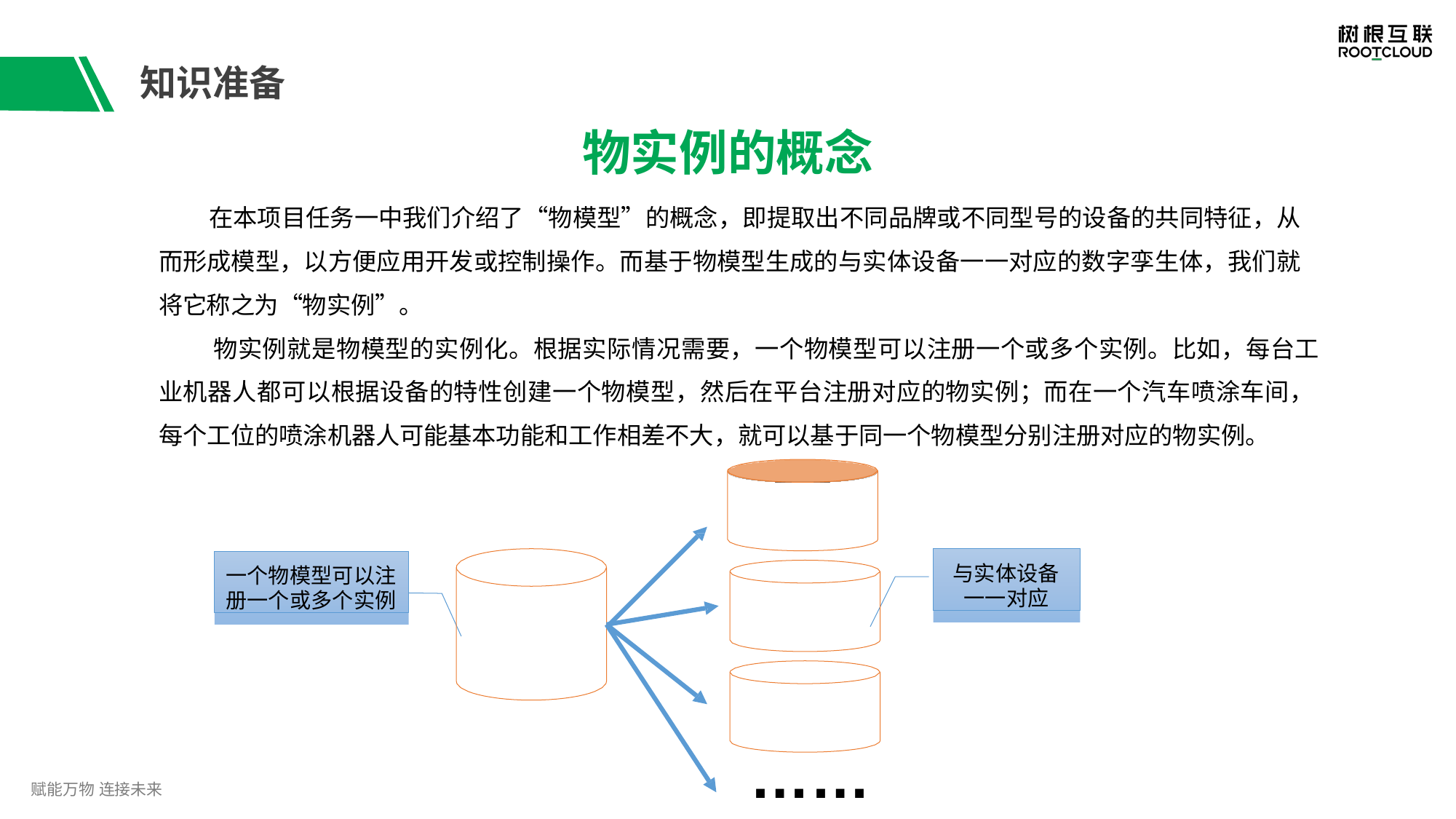

知识准备
# 物实例的概念
在本项目任务一中我们介绍了“物模型”的概念，即提取出不同品牌或不同型号的设备的共同特征，从 而形成模型，以方便应用开发或控制操作。而基于物模型生成的与实体设备一一对应的数字孪生体，我们就 将它称之为“物实例”。
物实例就是物模型的实例化。根据实际情况需要，一个物模型可以注册一个或多个实例。比如，每台工 业机器人都可以根据设备的特性创建一个物模型，然后在平台注册对应的物实例；而在一个汽车喷涂车间，  每个工位的喷涂机器人可能基本功能和工作相差不大，就可以基于同一个物模型分别注册对应的物实例。

与实体设备 一一对应

一个物模型可以注 册一个或多个实例

……
赋能万物 连接未来